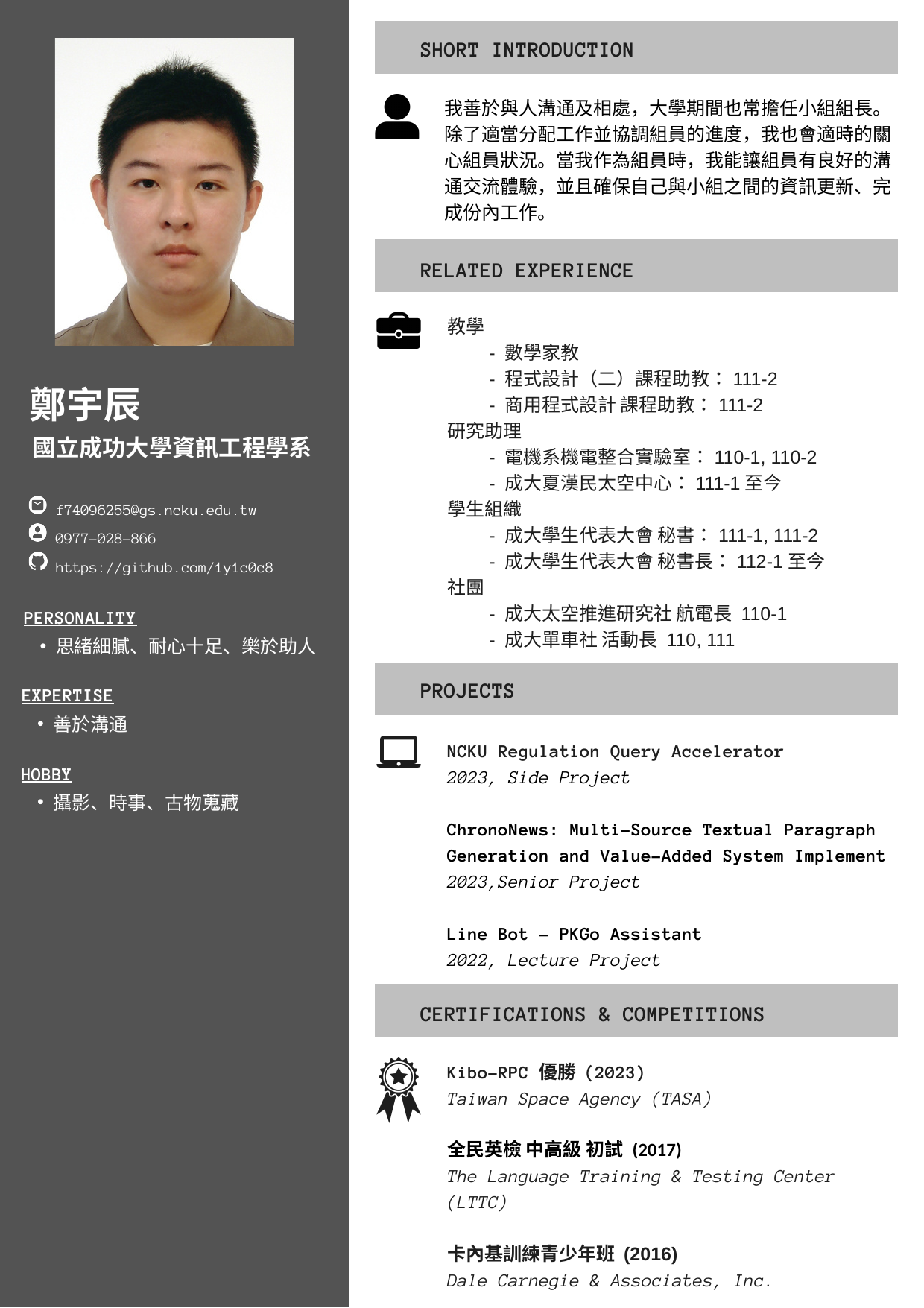

SHORT INTRODUCTION

我善於與人溝通及相處，大學期間也常擔任小組組長。除了適當分配工作並協調組員的進度，我也會適時的關心組員狀況。當我作為組員時，我能讓組員有良好的溝通交流體驗，並且確保自己與小組之間的資訊更新、完成份內工作。

RELATED EXPERIENCE
教學
        - 數學家教
        - 程式設計（二）課程助教：111-2
        - 商用程式設計 課程助教：111-2
研究助理
        - 電機系機電整合實驗室：110-1, 110-2
        - 成大夏漢民太空中心：111-1至今
學生組織
        - 成大學生代表大會 秘書：111-1, 111-2
        - 成大學生代表大會 秘書長：112-1至今
社團
        - 成大太空推進研究社 航電長 110-1
        - 成大單車社 活動長 110, 111

鄭宇辰
國立成功大學資訊工程學系
f74096255@gs.ncku.edu.tw
0977-028-866
https://github.com/1y1c0c8

PERSONALITY
思緒細膩、耐心十足、樂於助人
EXPERTISE
善於溝通
HOBBY
攝影、時事、古物蒐藏

PROJECTS
NCKU Regulation Query Accelerator
2023, Side Project

ChronoNews: Multi-Source Textual Paragraph Generation and Value-Added System Implement
2023,Senior Project

Line Bot - PKGo Assistant
2022, Lecture Project

CERTIFICATIONS & COMPETITIONS
Kibo-RPC 優勝 (2023)
Taiwan Space Agency (TASA)

全民英檢 中高級 初試 (2017)
The Language Training & Testing Center (LTTC)

卡內基訓練青少年班 (2016)
Dale Carnegie & Associates, Inc.